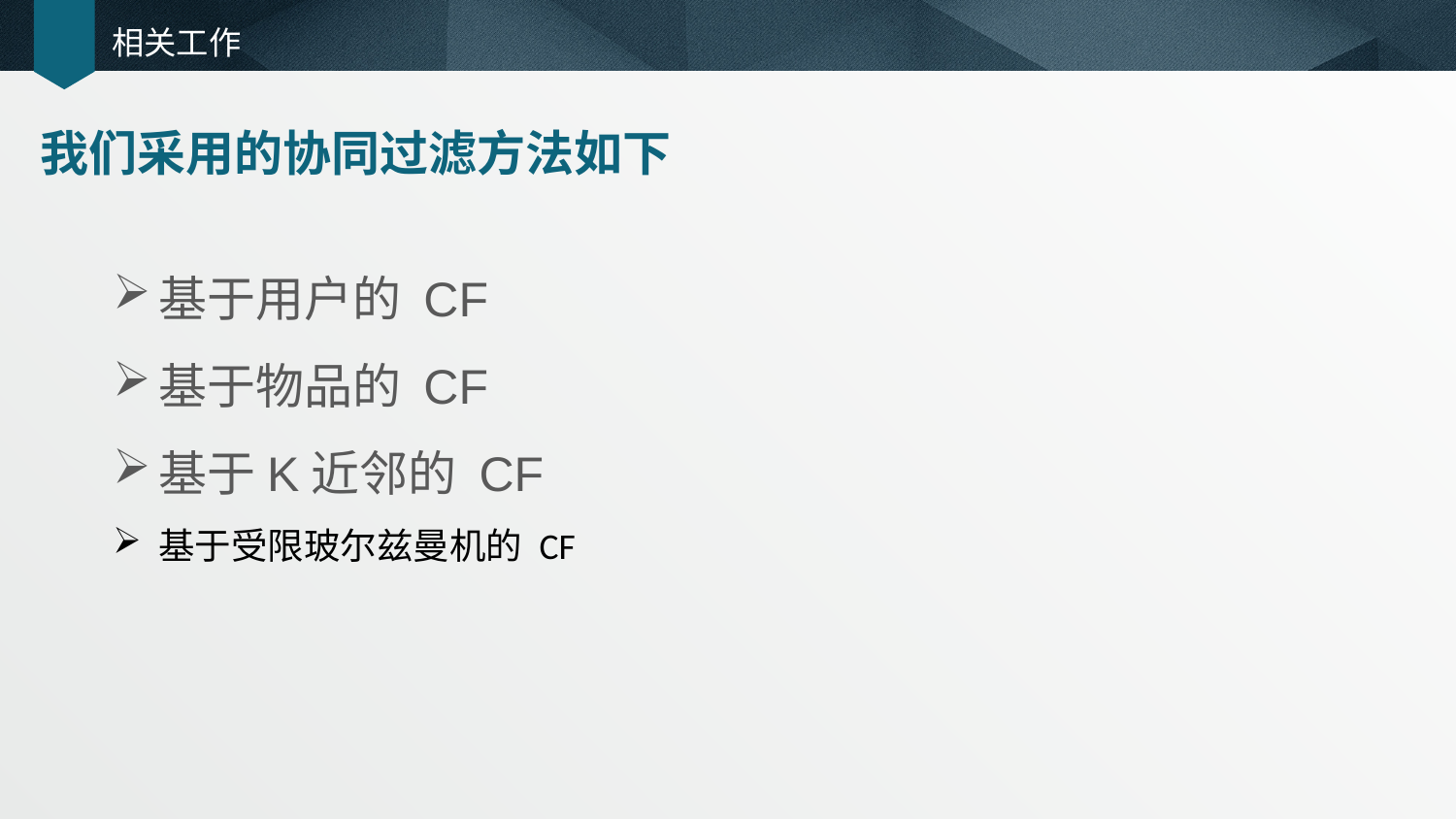

# 相关工作
我们采用的协同过滤方法如下

基于用户的 CF
基于物品的 CF
基于K近邻的 CF
基于受限玻尔兹曼机的 CF